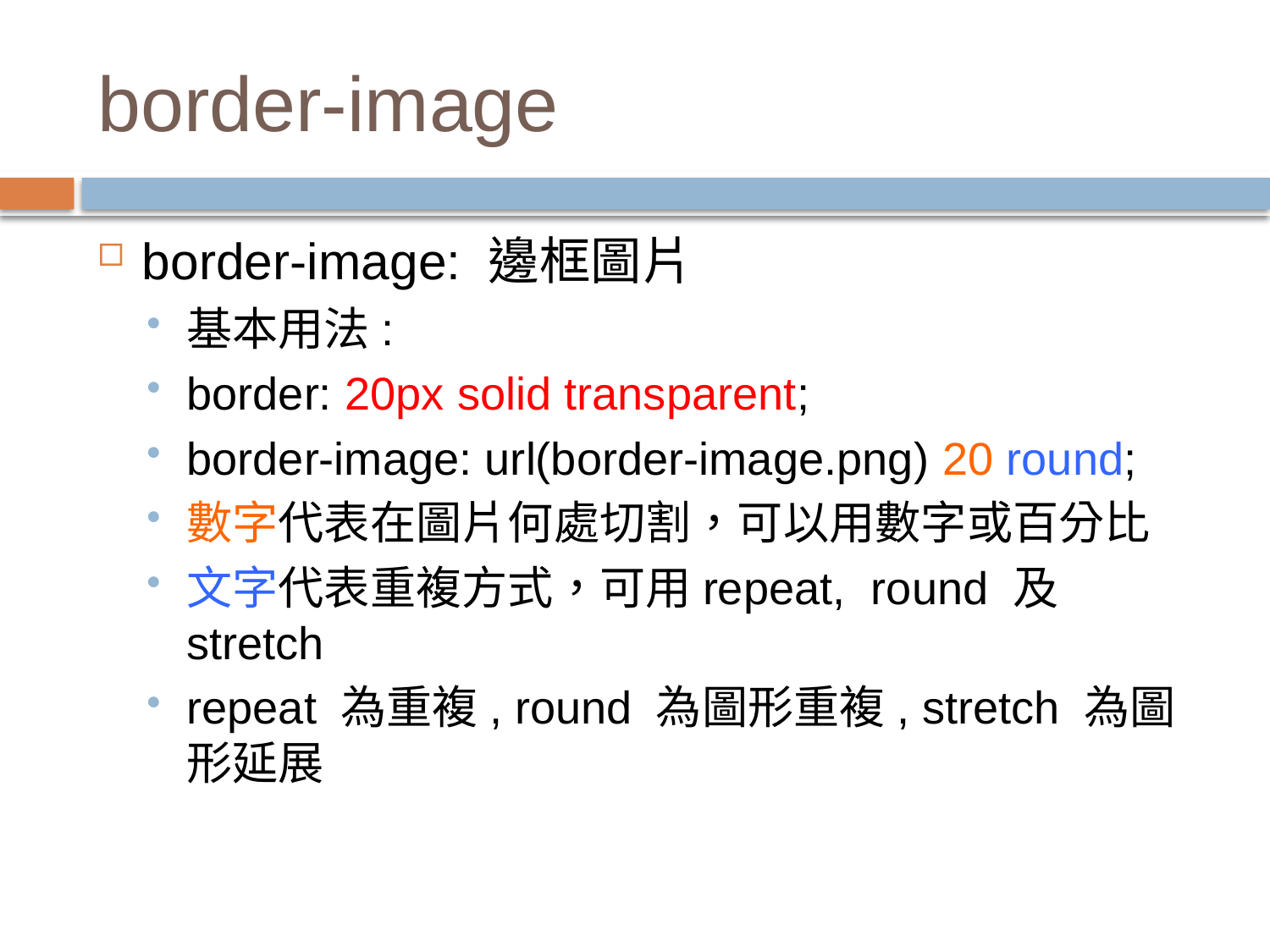

# border-image
border-image: 邊框圖片
基本用法:
border: 20px solid transparent;
border-image: url(border-image.png) 20 round;
數字代表在圖片何處切割，可以用數字或百分比
文字代表重複方式，可用repeat,  round 及 stretch
repeat 為重複, round 為圖形重複, stretch 為圖形延展